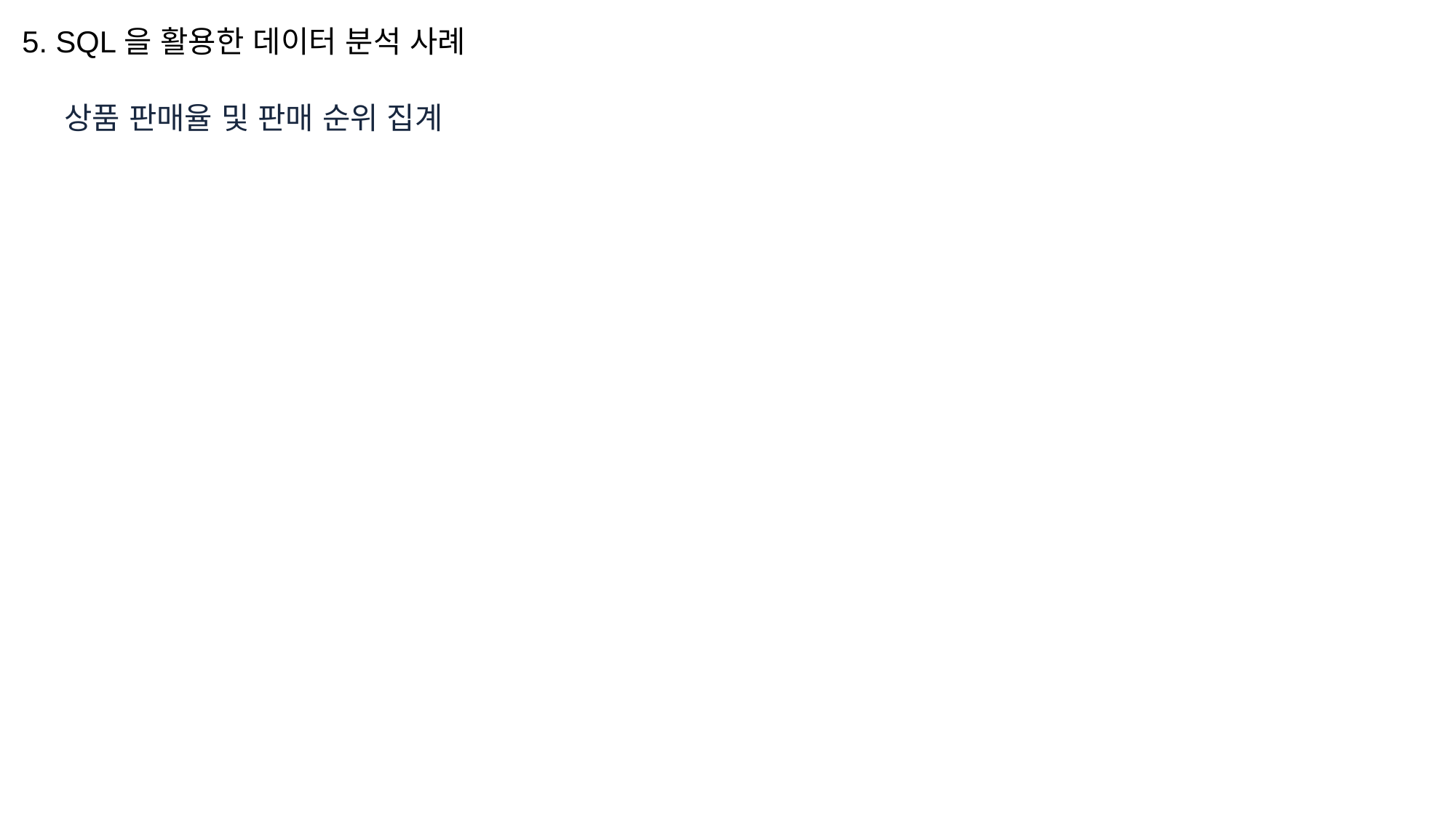

5. SQL을 활용한 데이터 분석 사례
상품 판매율 및 판매 순위 집계